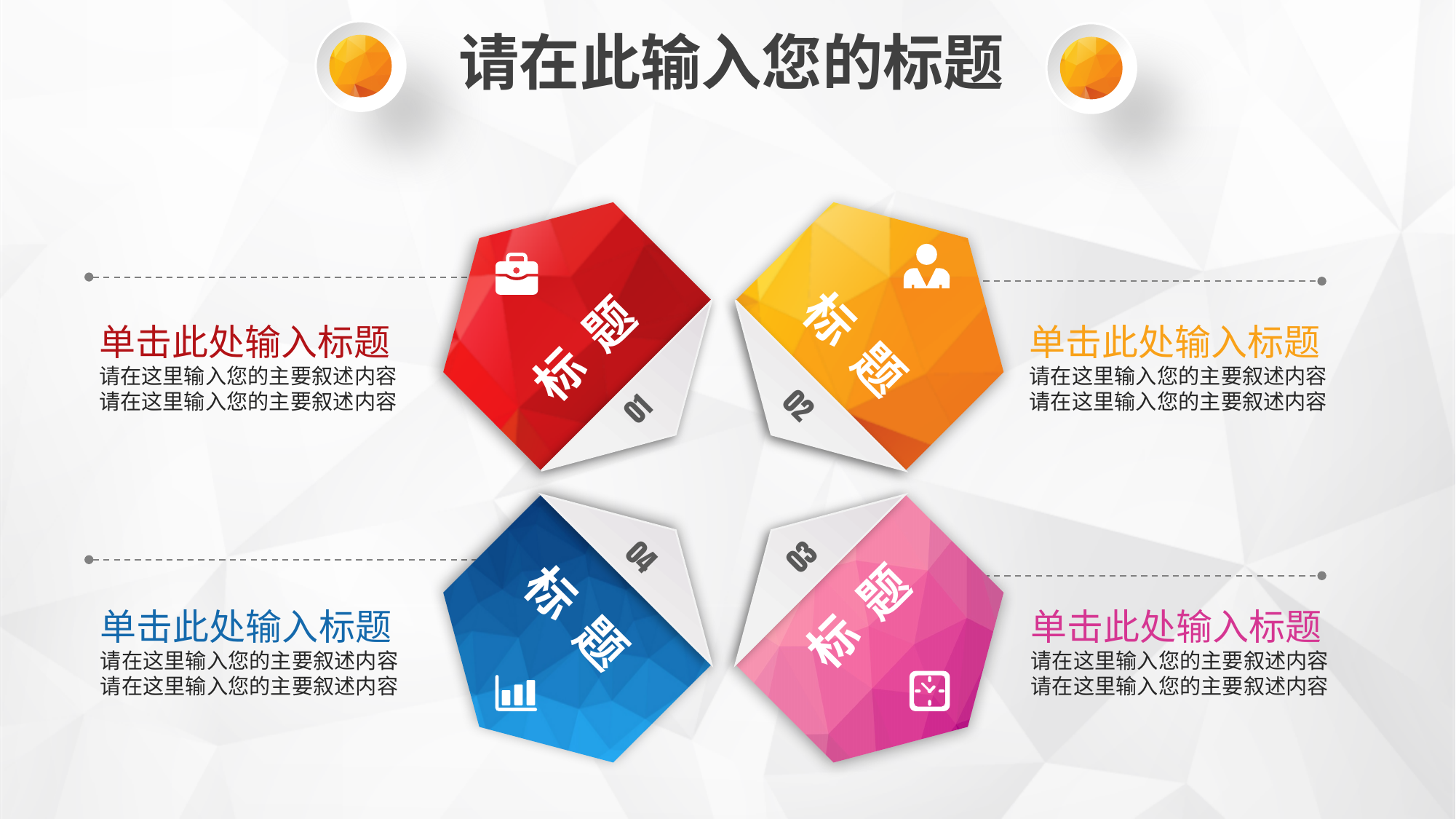

请在此输入您的标题

标  题
01

标  题
02

单击此处输入标题
请在这里输入您的主要叙述内容
请在这里输入您的主要叙述内容

单击此处输入标题
请在这里输入您的主要叙述内容
请在这里输入您的主要叙述内容

04
标  题

03
标  题

单击此处输入标题
请在这里输入您的主要叙述内容
请在这里输入您的主要叙述内容

单击此处输入标题
请在这里输入您的主要叙述内容
请在这里输入您的主要叙述内容